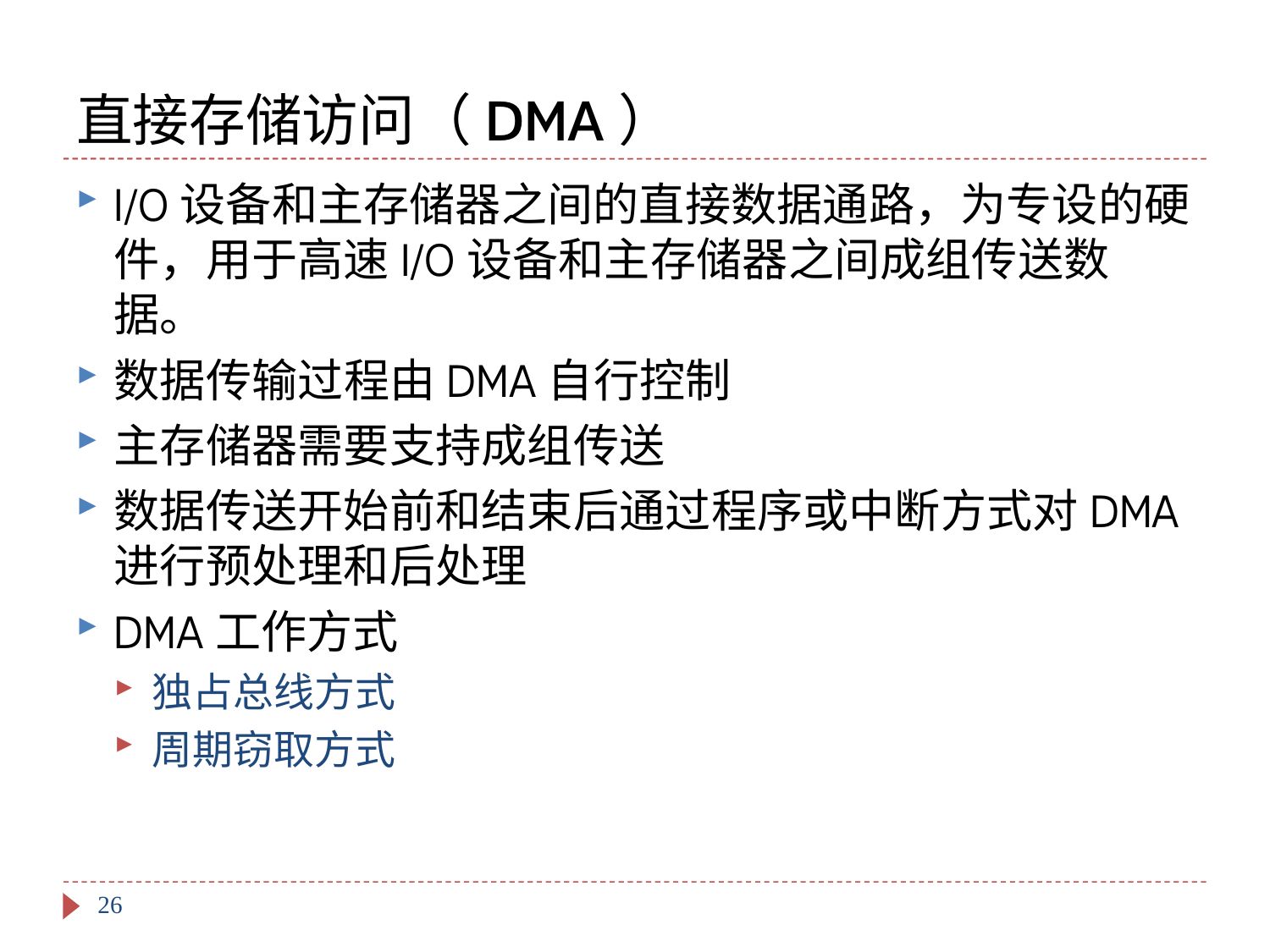

# 直接存储访问（DMA）
I/O设备和主存储器之间的直接数据通路，为专设的硬件，用于高速I/O设备和主存储器之间成组传送数据。
数据传输过程由DMA自行控制
主存储器需要支持成组传送
数据传送开始前和结束后通过程序或中断方式对DMA进行预处理和后处理
DMA工作方式
独占总线方式
周期窃取方式

26